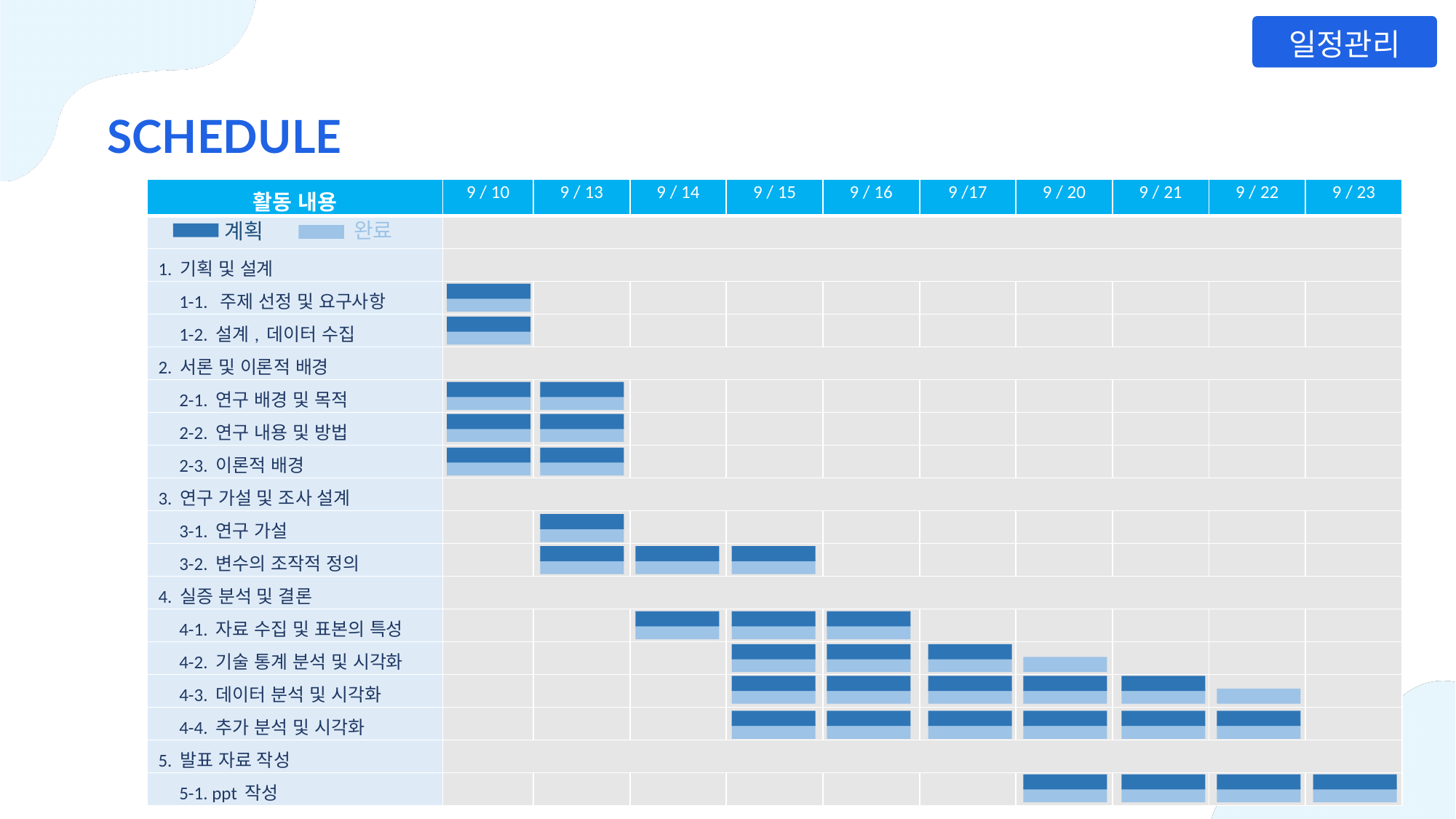

일정관리
SCHEDULE
| 활동 내용 | 9 / 10 | 9 / 13 | 9 / 14 | 9 / 15 | 9 / 16 | 9 /17 | 9 / 20 | 9 / 21 | 9 / 22 | 9 / 23 |
| --- | --- | --- | --- | --- | --- | --- | --- | --- | --- | --- |
|  |  |  |  |  |  |  |  |  |  |  |
| 1. 기획 및 설계 |  |  |  |  |  |  |  |  |  |  |
| 1-1. 주제 선정 및 요구사항 |  |  |  |  |  |  |  |  |  |  |
| 1-2. 설계, 데이터 수집 |  |  |  |  |  |  |  |  |  |  |
| 2. 서론 및 이론적 배경 |  |  |  |  |  |  |  |  |  |  |
| 2-1. 연구 배경 및 목적 |  |  |  |  |  |  |  |  |  |  |
| 2-2. 연구 내용 및 방법 |  |  |  |  |  |  |  |  |  |  |
| 2-3. 이론적 배경 |  |  |  |  |  |  |  |  |  |  |
| 3. 연구 가설 및 조사 설계 |  |  |  |  |  |  |  |  |  |  |
| 3-1. 연구 가설 |  |  |  |  |  |  |  |  |  |  |
| 3-2. 변수의 조작적 정의 |  |  |  |  |  |  |  |  |  |  |
| 4. 실증 분석 및 결론 |  |  |  |  |  |  |  |  |  |  |
| 4-1. 자료 수집 및 표본의 특성 |  |  |  |  |  |  |  |  |  |  |
| 4-2. 기술 통계 분석 및 시각화 |  |  |  |  |  |  |  |  |  |  |
| 4-3. 데이터 분석 및 시각화 |  |  |  |  |  |  |  |  |  |  |
| 4-4. 추가 분석 및 시각화 |  |  |  |  |  |  |  |  |  |  |
| 5. 발표 자료 작성 |  |  |  |  |  |  |  |  |  |  |
| 5-1. ppt 작성 |  |  |  |  |  |  |  |  |  |  |
완료
계획